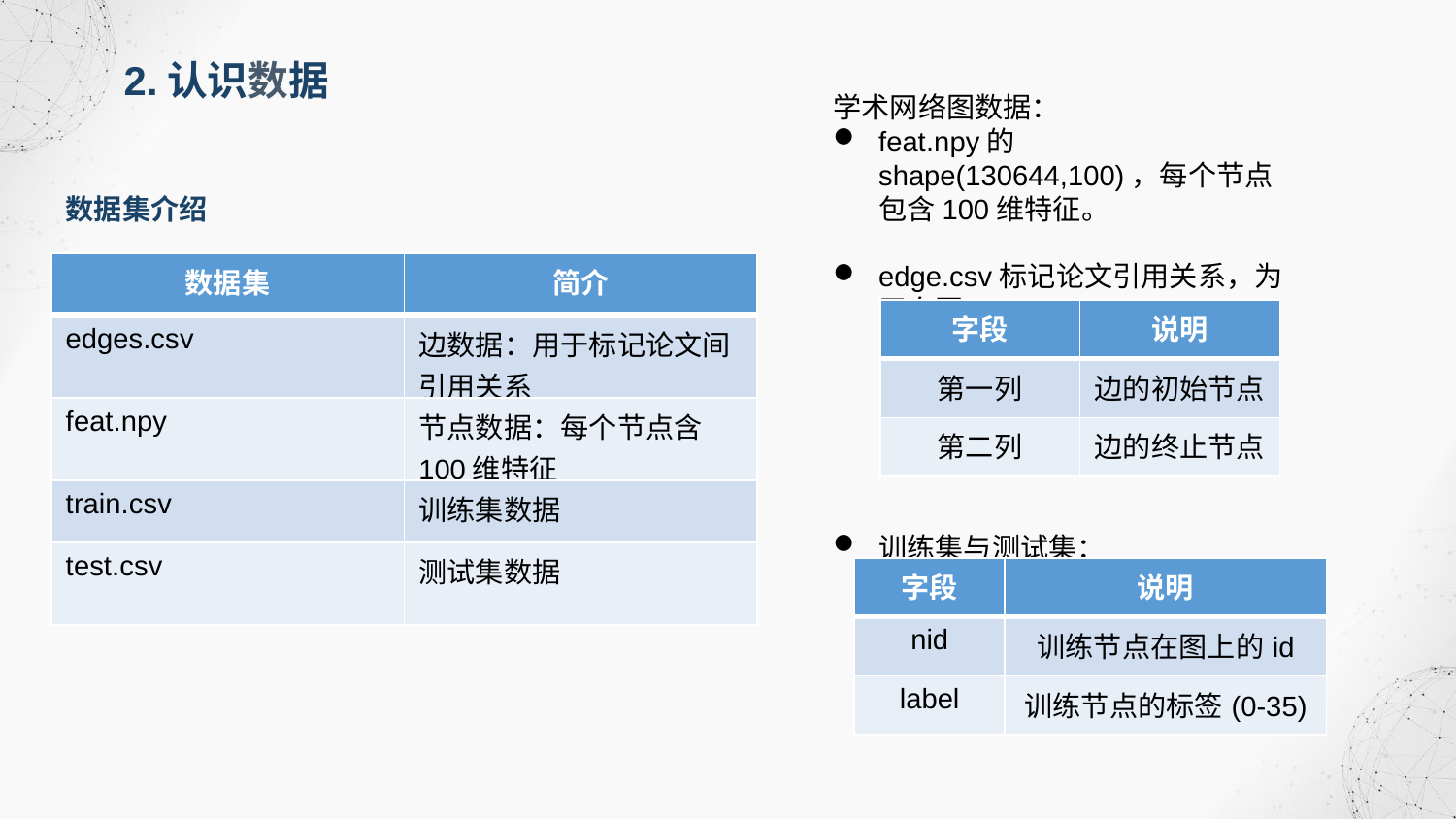

2.认识数据
学术网络图数据：
feat.npy的shape(130644,100)，每个节点包含100维特征。

edge.csv标记论文引用关系，为无向图。

训练集与测试集：

数据集介绍
| 数据集 | 简介 |
| --- | --- |
| edges.csv | 边数据：用于标记论文间引用关系 |
| feat.npy | 节点数据：每个节点含100维特征 |
| train.csv | 训练集数据 |
| test.csv | 测试集数据 |
| 字段 | 说明 |
| --- | --- |
| 第一列 | 边的初始节点 |
| 第二列 | 边的终止节点 |
| 字段 | 说明 |
| --- | --- |
| nid | 训练节点在图上的id |
| label | 训练节点的标签(0-35) |